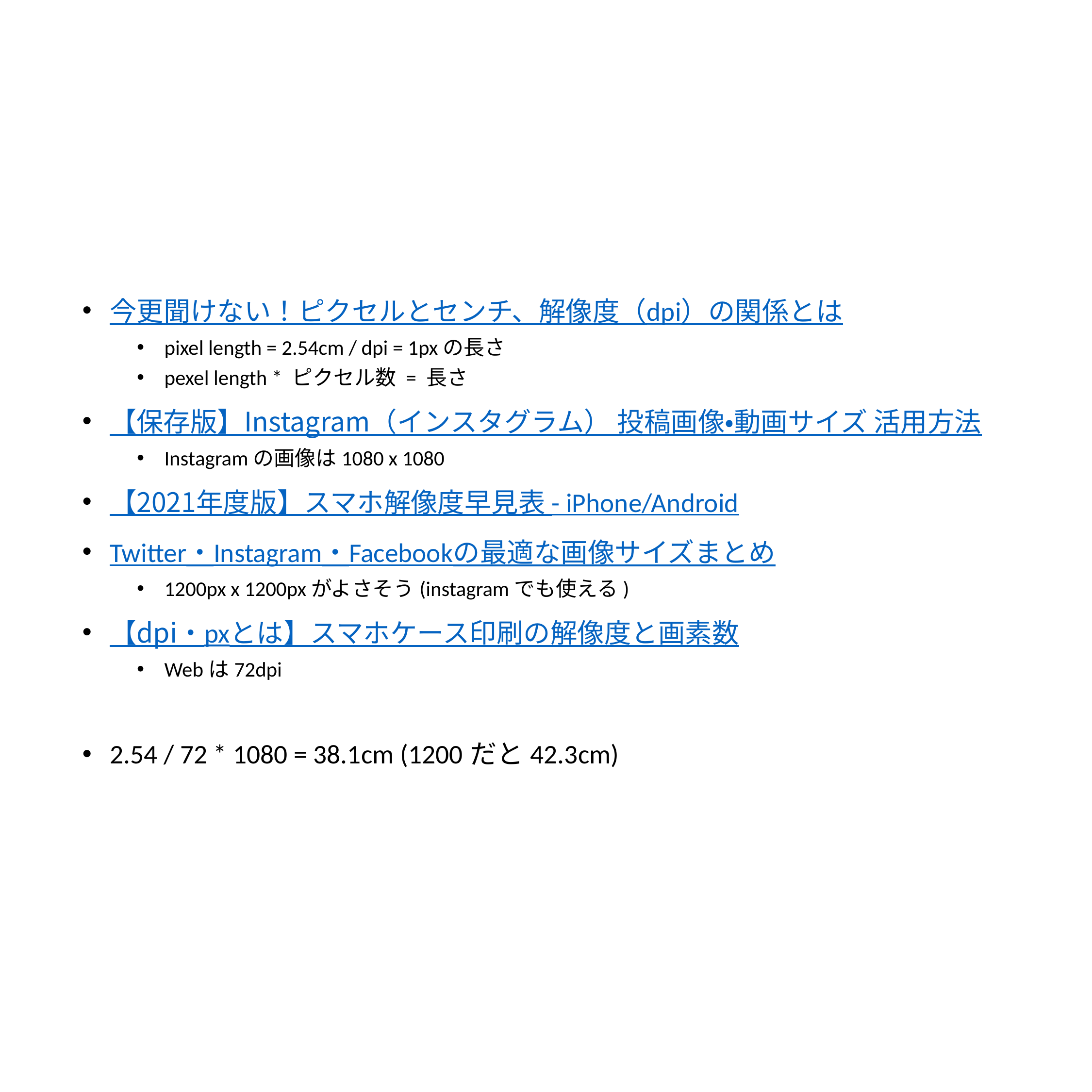

#
今更聞けない！ピクセルとセンチ、解像度（dpi）の関係とは
pixel length = 2.54cm / dpi = 1pxの長さ
pexel length * ピクセル数 = 長さ
【保存版】Instagram（インスタグラム） 投稿画像・動画サイズ 活用方法
Instagramの画像は1080 x 1080
【2021年度版】スマホ解像度早見表 - iPhone/Android
Twitter・Instagram・Facebookの最適な画像サイズまとめ
1200px x 1200pxがよさそう(instagramでも使える)
【dpi・pxとは】スマホケース印刷の解像度と画素数
Webは72dpi

2.54 / 72 * 1080 = 38.1cm (1200だと42.3cm)